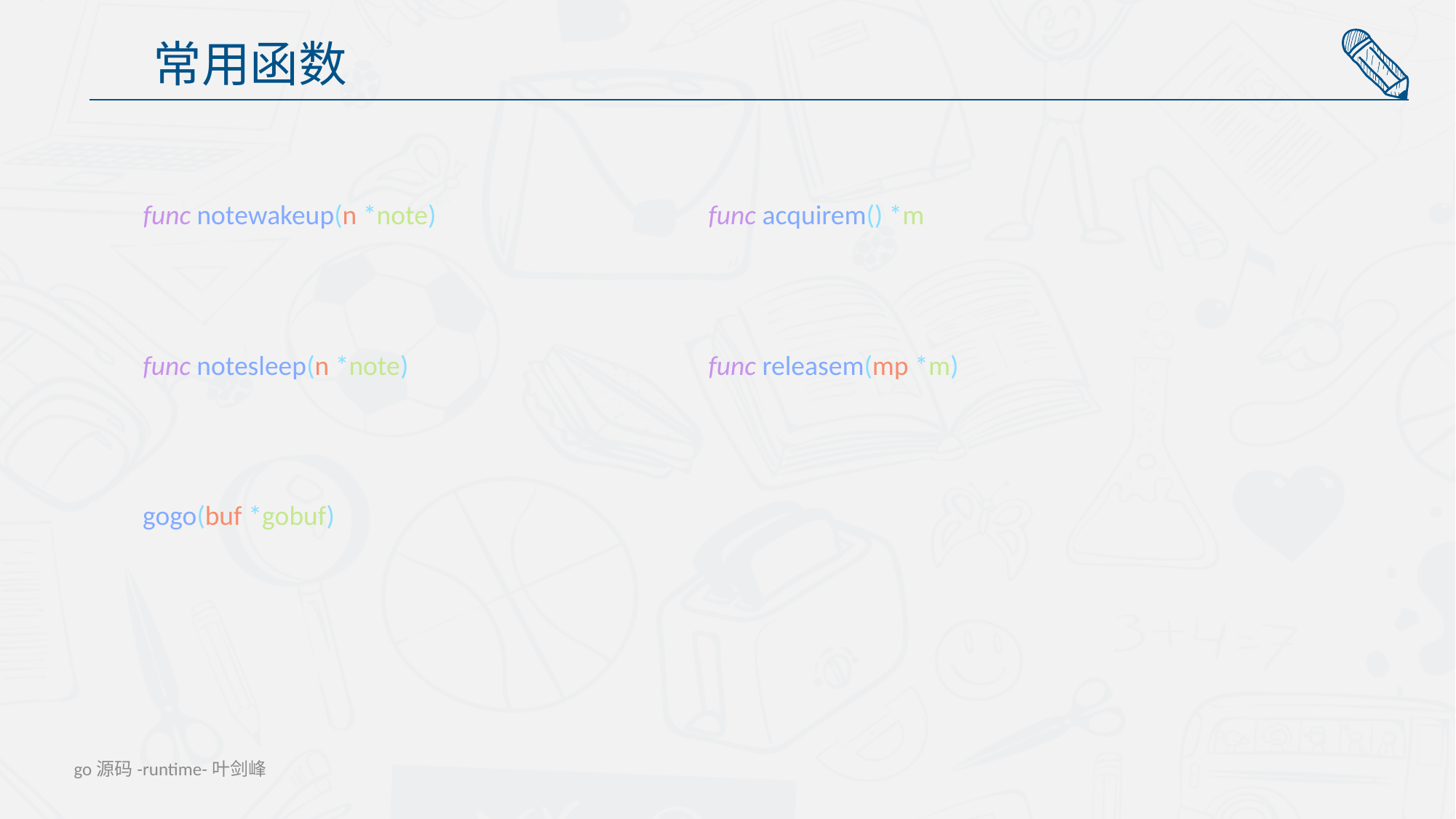

常用函数
func notewakeup(n *note)
func acquirem() *m

func notesleep(n *note)
func releasem(mp *m)
gogo(buf *gobuf)
go源码-runtime-叶剑峰